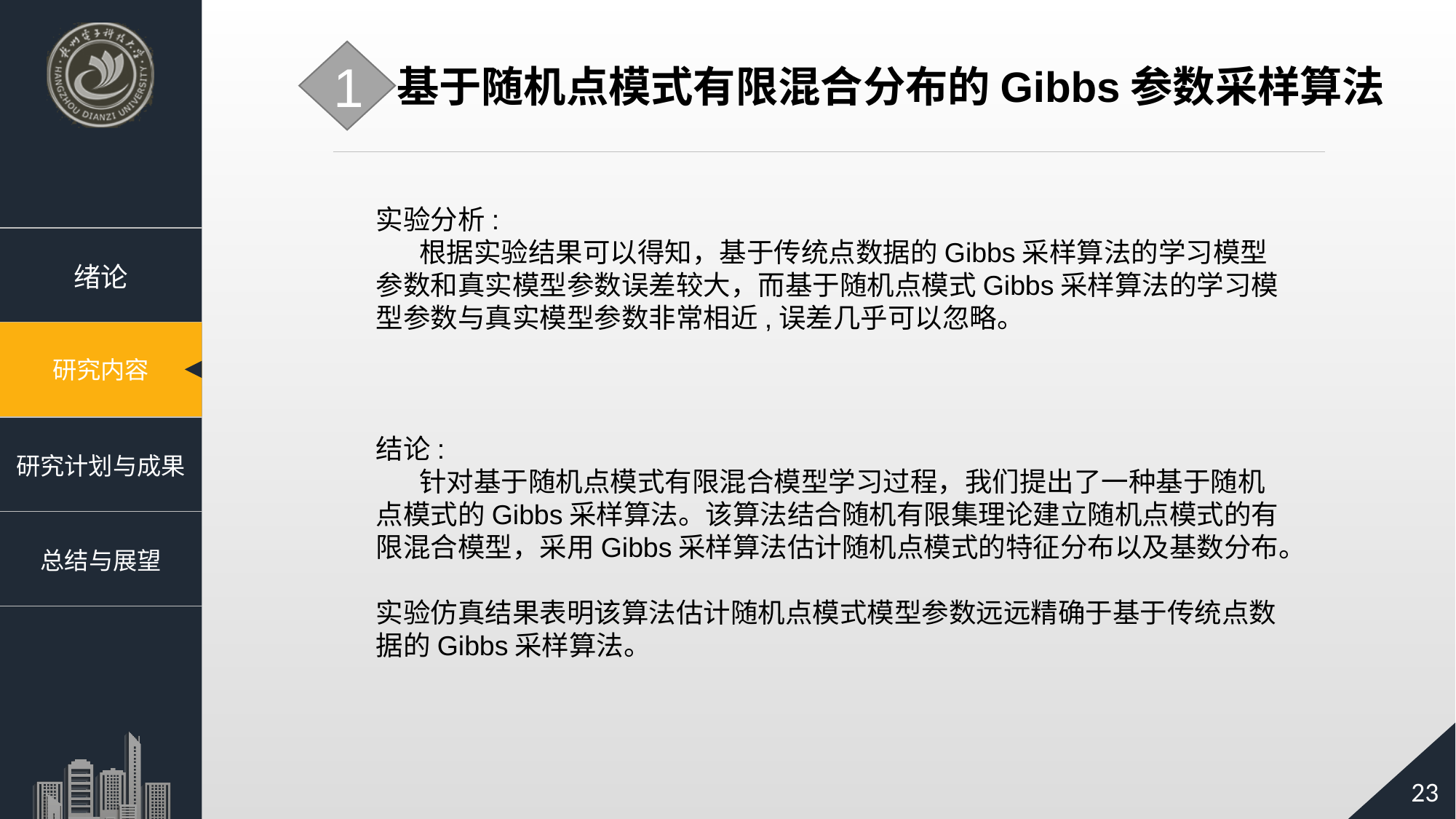

1
基于随机点模式有限混合分布的Gibbs参数采样算法

      实验分析:
             根据实验结果可以得知，基于传统点数据的Gibbs采样算法的学习模型
      参数和真实模型参数误差较大，而基于随机点模式Gibbs采样算法的学习模
      型参数与真实模型参数非常相近,误差几乎可以忽略。

      结论:
             针对基于随机点模式有限混合模型学习过程，我们提出了一种基于随机
      点模式的Gibbs采样算法。该算法结合随机有限集理论建立随机点模式的有
      限混合模型，采用Gibbs采样算法估计随机点模式的特征分布以及基数分布。
      实验仿真结果表明该算法估计随机点模式模型参数远远精确于基于传统点数
      据的Gibbs采样算法。